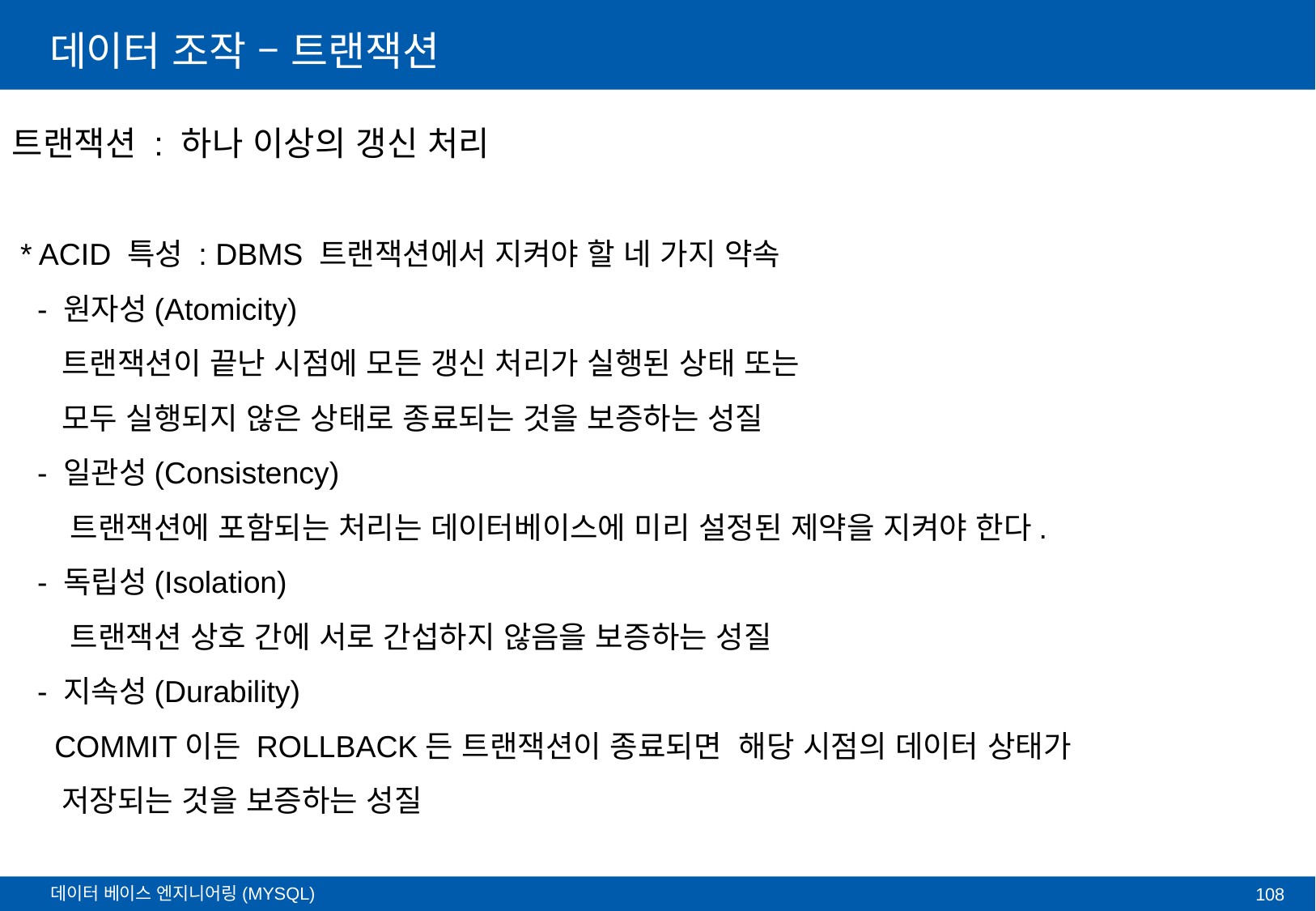

# 데이터 조작 – 트랜잭션
트랜잭션 : 하나 이상의 갱신 처리

 * ACID 특성 : DBMS 트랜잭션에서 지켜야 할 네 가지 약속
   - 원자성(Atomicity)
     트랜잭션이 끝난 시점에 모든 갱신 처리가 실행된 상태 또는
     모두 실행되지 않은 상태로 종료되는 것을 보증하는 성질
   - 일관성(Consistency)
      트랜잭션에 포함되는 처리는 데이터베이스에 미리 설정된 제약을 지켜야 한다.
   - 독립성(Isolation)
      트랜잭션 상호 간에 서로 간섭하지 않음을 보증하는 성질
   - 지속성(Durability)
     COMMIT이든 ROLLBACK든 트랜잭션이 종료되면  해당 시점의 데이터 상태가
     저장되는 것을 보증하는 성질
108